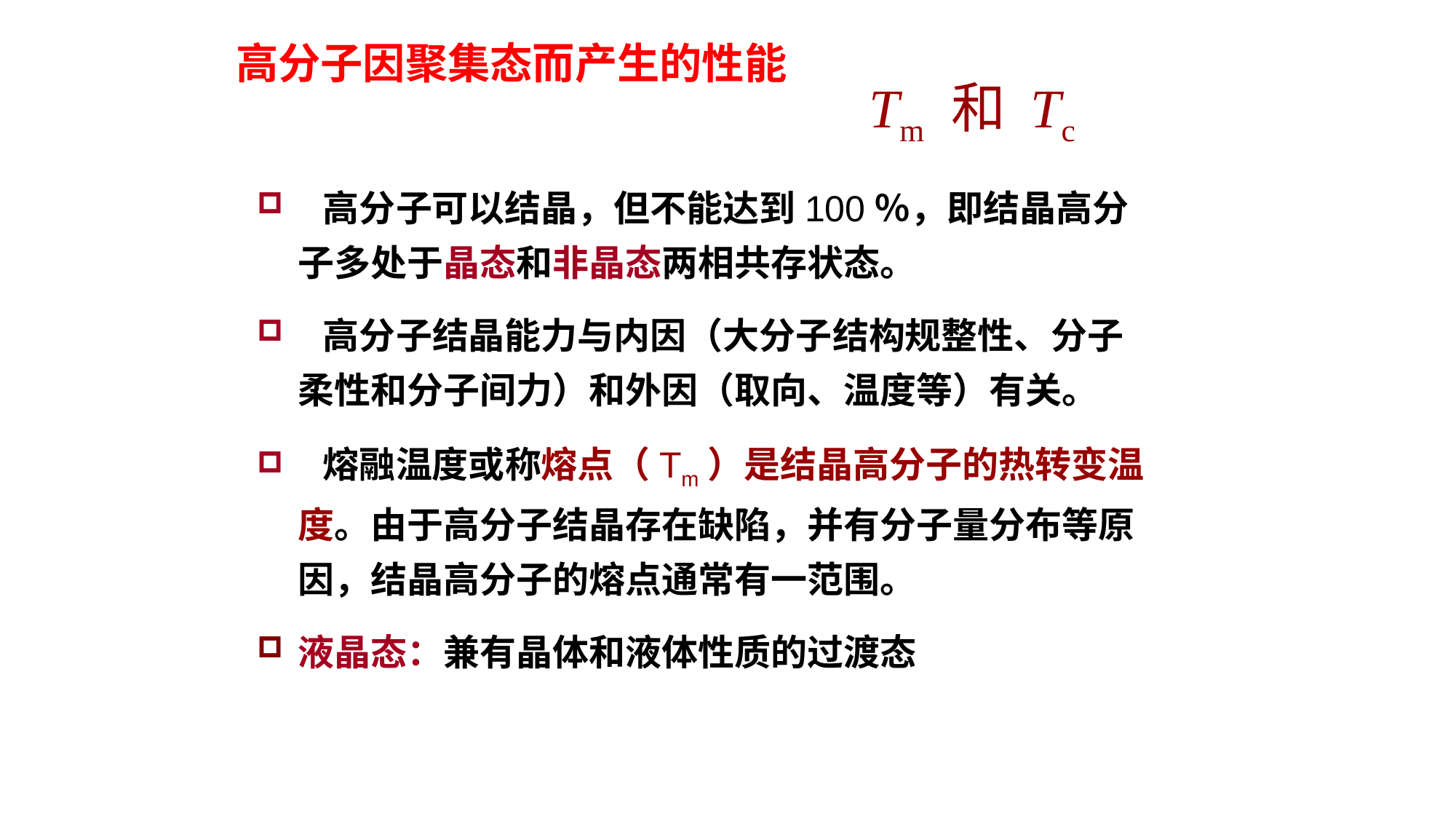

高分子因聚集态而产生的性能
Tm 和 Tc
  高分子可以结晶，但不能达到100％，即结晶高分子多处于晶态和非晶态两相共存状态。
  高分子结晶能力与内因（大分子结构规整性、分子柔性和分子间力）和外因（取向、温度等）有关。
  熔融温度或称熔点（Tm）是结晶高分子的热转变温度。由于高分子结晶存在缺陷，并有分子量分布等原因，结晶高分子的熔点通常有一范围。
液晶态：兼有晶体和液体性质的过渡态